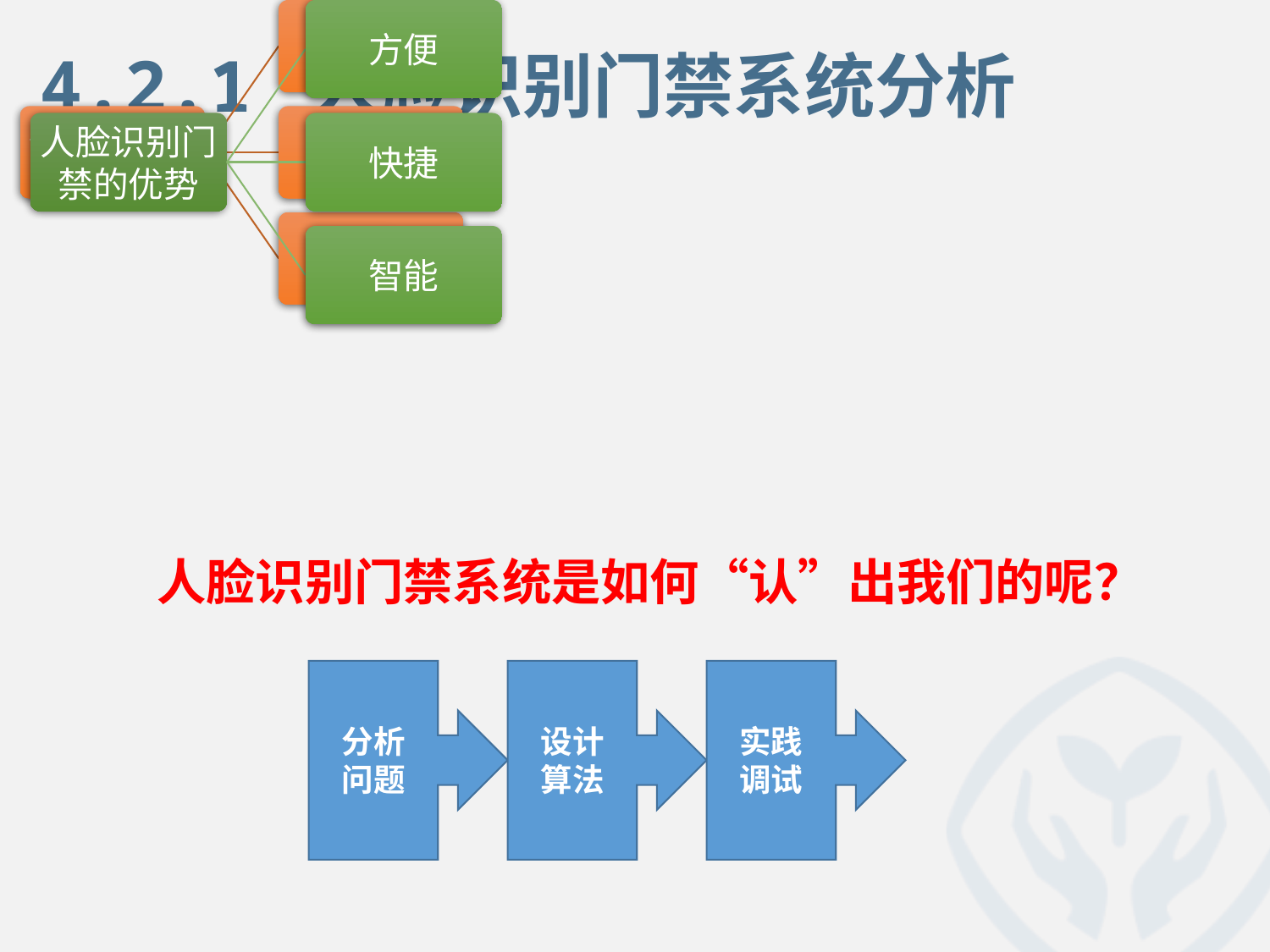

4.2.1 人脸识别门禁系统分析
人脸识别门禁的优势

方便

快捷

智能
校园卡门禁弊端

费时

费钱

费力
人脸识别门禁系统是如何“认”出我们的呢？
分析
问题
设计
算法
实践
调试